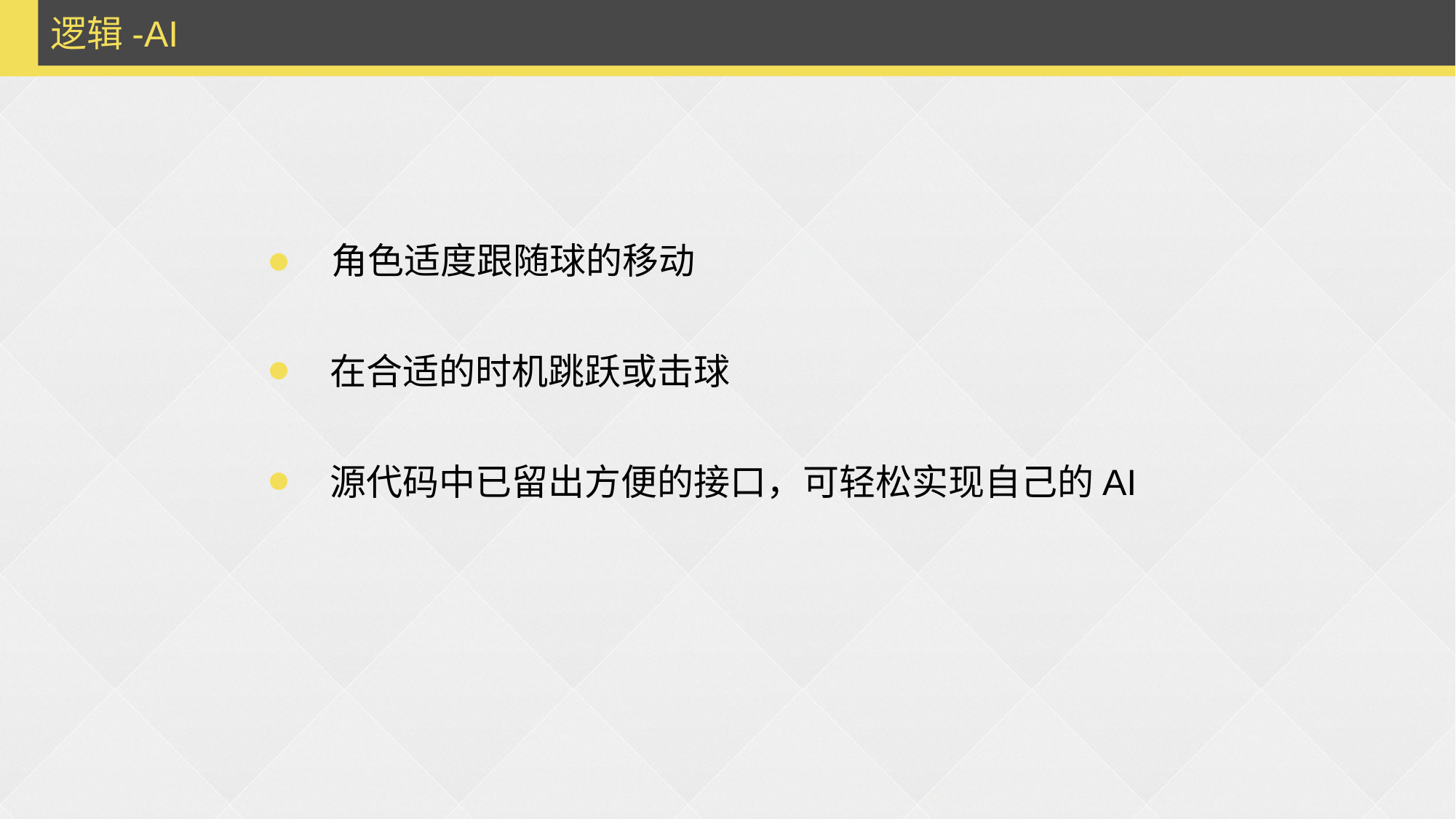

逻辑-AI

角色适度跟随球的移动

在合适的时机跳跃或击球

源代码中已留出方便的接口，可轻松实现自己的AI